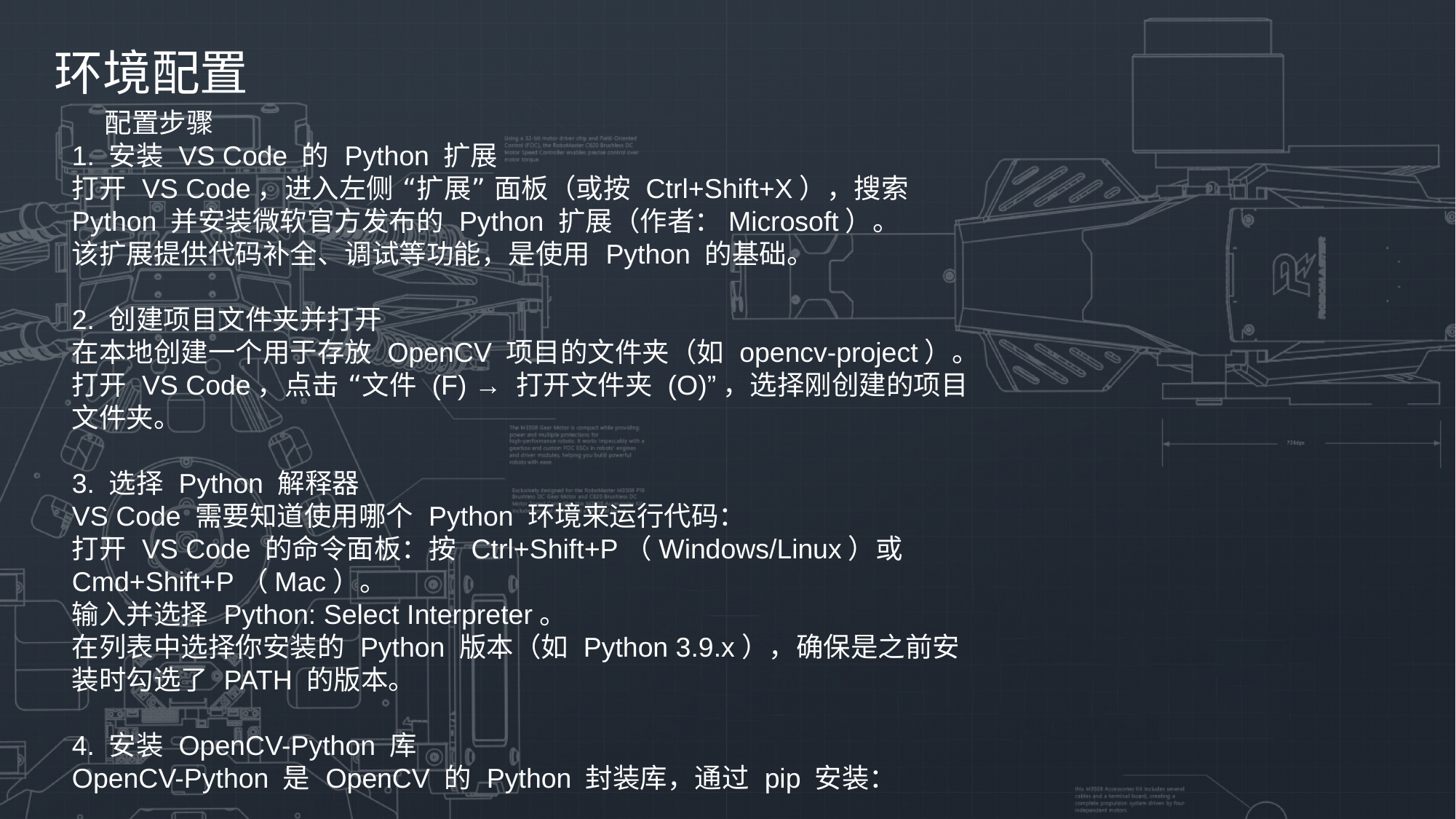

环境配置
   配置步骤
1. 安装 VS Code 的 Python 扩展
打开 VS Code，进入左侧 “扩展” 面板（或按 Ctrl+Shift+X），搜索 Python 并安装微软官方发布的 Python 扩展（作者：Microsoft）。
该扩展提供代码补全、调试等功能，是使用 Python 的基础。

2. 创建项目文件夹并打开
在本地创建一个用于存放 OpenCV 项目的文件夹（如 opencv-project）。
打开 VS Code，点击 “文件 (F) → 打开文件夹 (O)”，选择刚创建的项目文件夹。

3. 选择 Python 解释器
VS Code 需要知道使用哪个 Python 环境来运行代码：
打开 VS Code 的命令面板：按 Ctrl+Shift+P（Windows/Linux）或 Cmd+Shift+P（Mac）。
输入并选择 Python: Select Interpreter。
在列表中选择你安装的 Python 版本（如 Python 3.9.x），确保是之前安装时勾选了 PATH 的版本。

4. 安装 OpenCV-Python 库
OpenCV-Python 是 OpenCV 的 Python 封装库，通过 pip 安装：